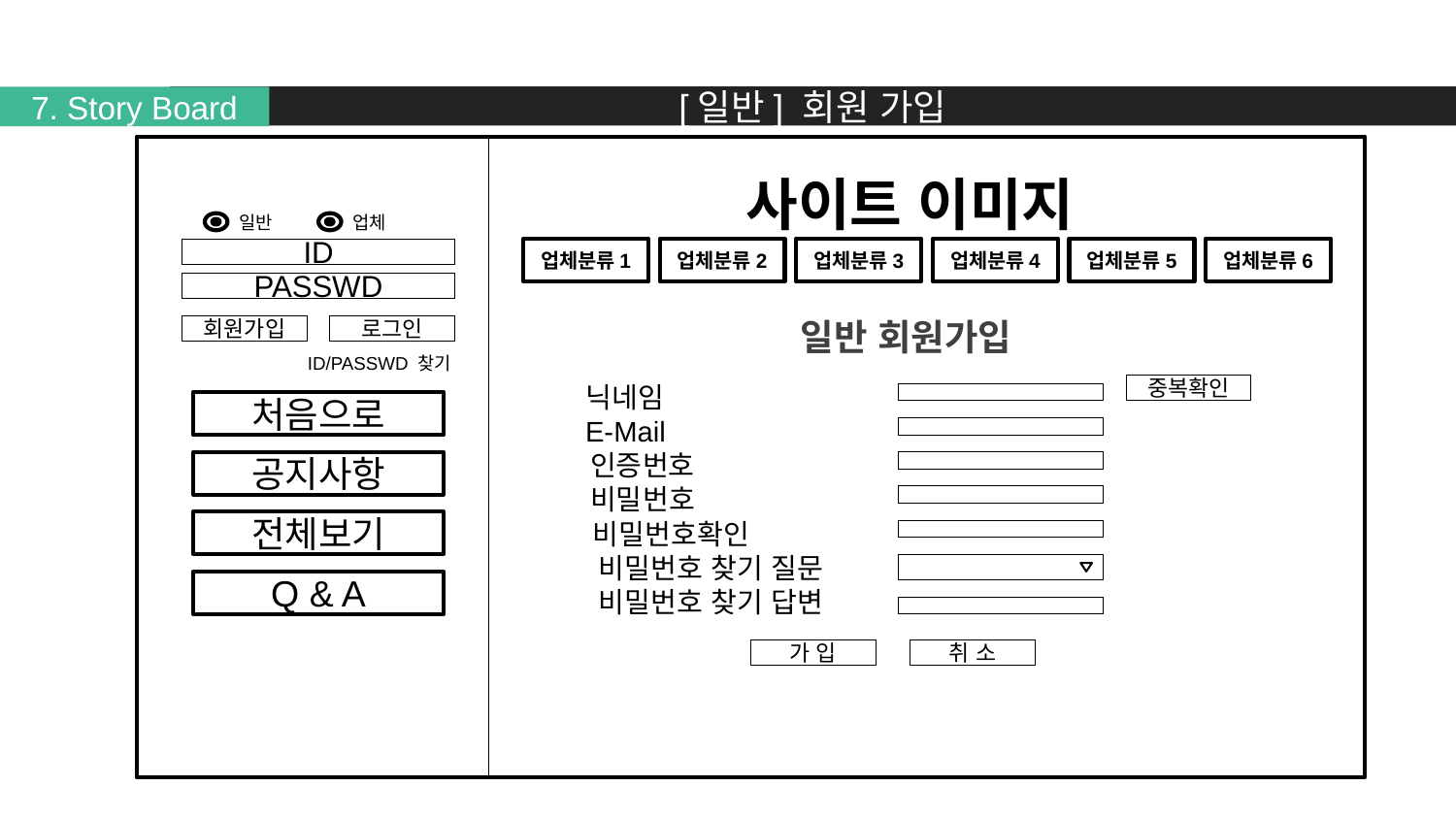

[일반] 회원 가입
7. Story Board

사이트 이미지

일반

업체

ID
업체분류1
업체분류2
업체분류3
업체분류4
업체분류5
업체분류6
PASSWD
일반 회원가입
회원가입
로그인
               ID/PASSWD 찾기
중복확인
닉네임

처음으로
E-Mail

공지사항
인증번호

비밀번호

전체보기
비밀번호확인

비밀번호 찾기 질문

Q & A
비밀번호 찾기 답변

가 입
취 소